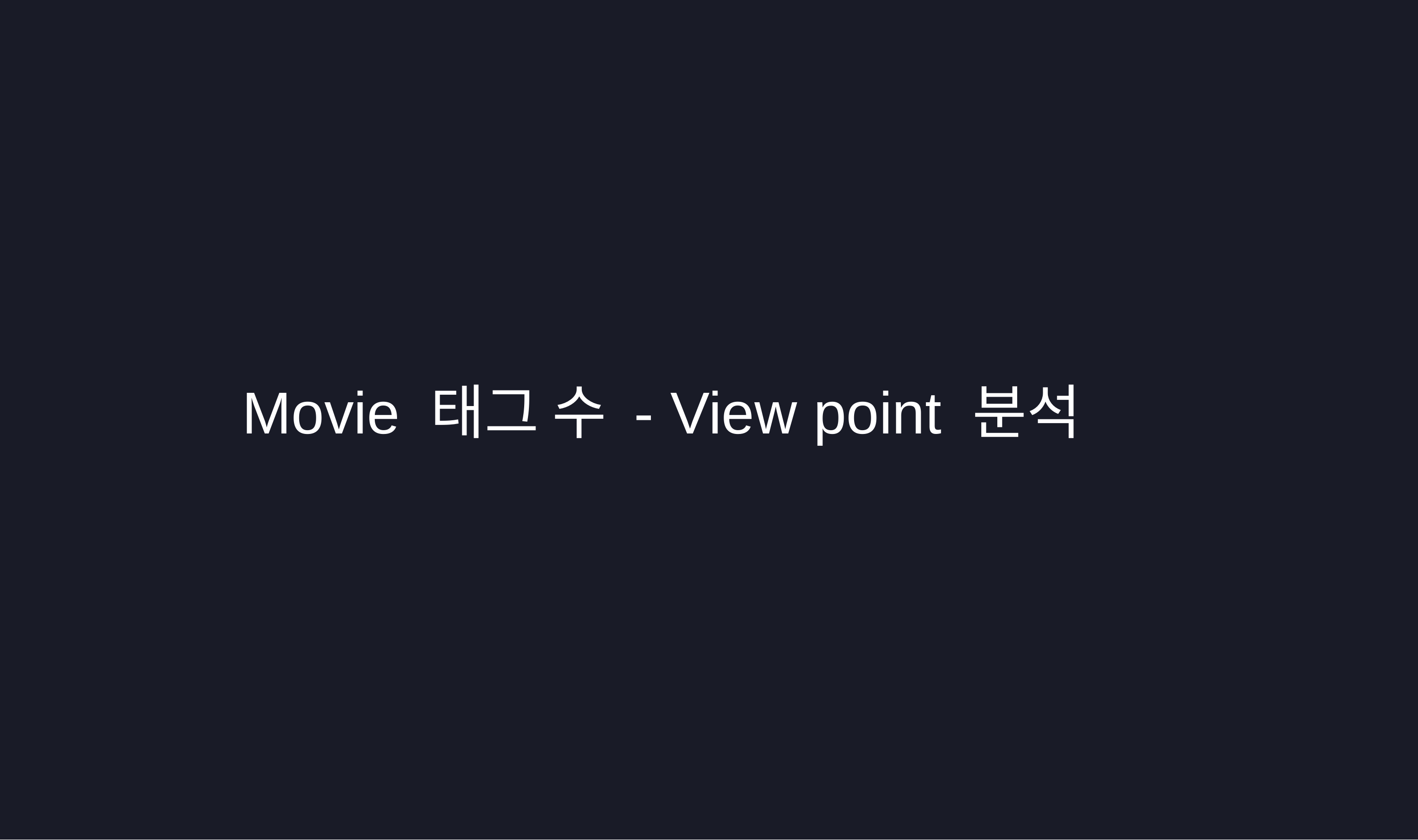

Movie 태그 수 - View point 분석